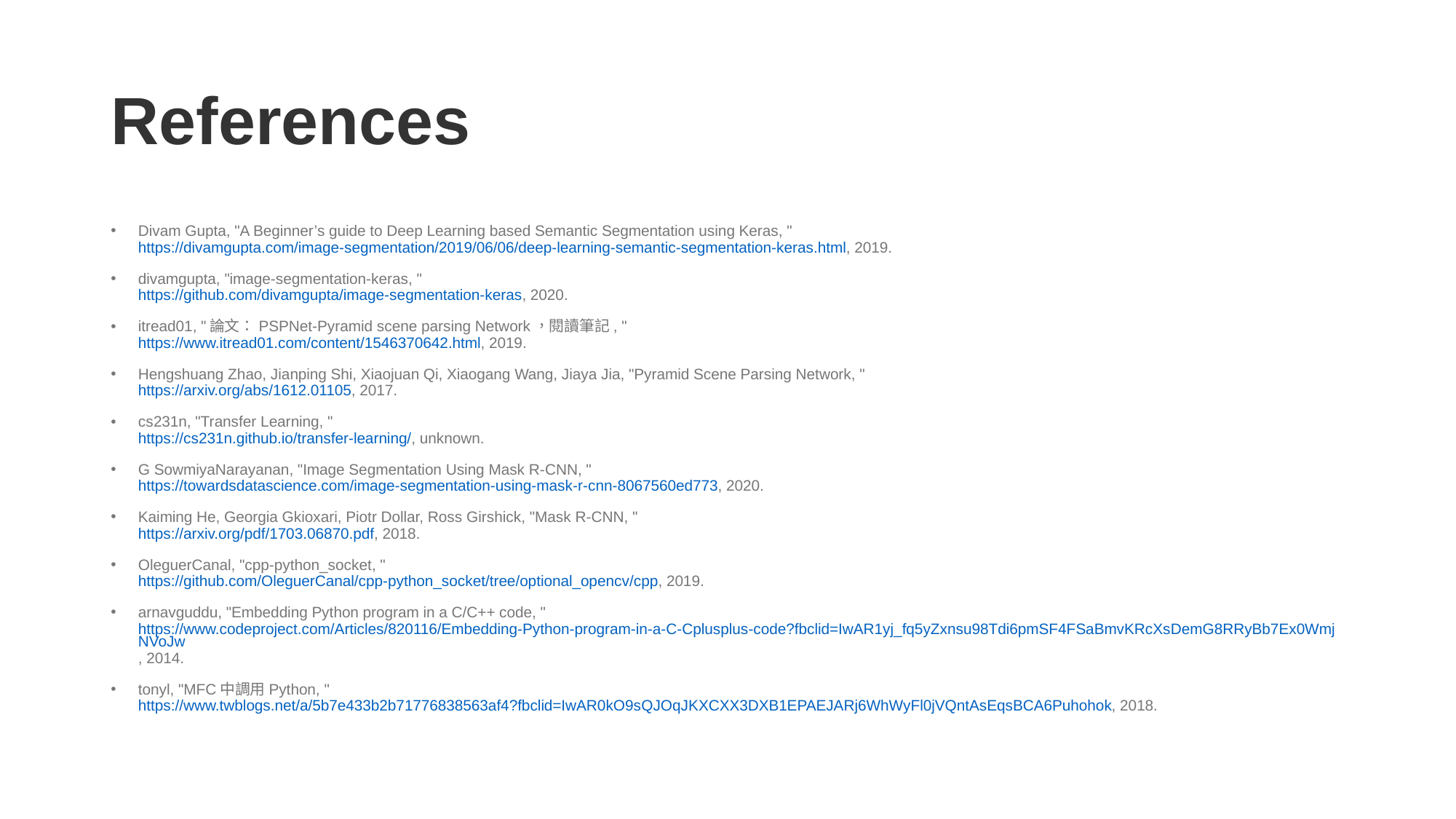

# References
Divam Gupta, "A Beginner’s guide to Deep Learning based Semantic Segmentation using Keras, "
https://divamgupta.com/image-segmentation/2019/06/06/deep-learning-semantic-segmentation-keras.html, 2019.
divamgupta, "image-segmentation-keras, "
https://github.com/divamgupta/image-segmentation-keras, 2020.
itread01, "論文：PSPNet-Pyramid scene parsing Network，閱讀筆記, "
https://www.itread01.com/content/1546370642.html, 2019.
Hengshuang Zhao, Jianping Shi, Xiaojuan Qi, Xiaogang Wang, Jiaya Jia, "Pyramid Scene Parsing Network, "
https://arxiv.org/abs/1612.01105, 2017.
cs231n, "Transfer Learning, "
https://cs231n.github.io/transfer-learning/, unknown.
G SowmiyaNarayanan, "Image Segmentation Using Mask R-CNN, "
https://towardsdatascience.com/image-segmentation-using-mask-r-cnn-8067560ed773, 2020.
Kaiming He, Georgia Gkioxari, Piotr Dollar, Ross Girshick, "Mask R-CNN, "
https://arxiv.org/pdf/1703.06870.pdf, 2018.
OleguerCanal, "cpp-python_socket, "
https://github.com/OleguerCanal/cpp-python_socket/tree/optional_opencv/cpp, 2019.
arnavguddu, "Embedding Python program in a C/C++ code, "
https://www.codeproject.com/Articles/820116/Embedding-Python-program-in-a-C-Cplusplus-code?fbclid=IwAR1yj_fq5yZxnsu98Tdi6pmSF4FSaBmvKRcXsDemG8RRyBb7Ex0WmjNVoJw, 2014.
tonyl, "MFC中調用Python, "
https://www.twblogs.net/a/5b7e433b2b71776838563af4?fbclid=IwAR0kO9sQJOqJKXCXX3DXB1EPAEJARj6WhWyFl0jVQntAsEqsBCA6Puhohok, 2018.